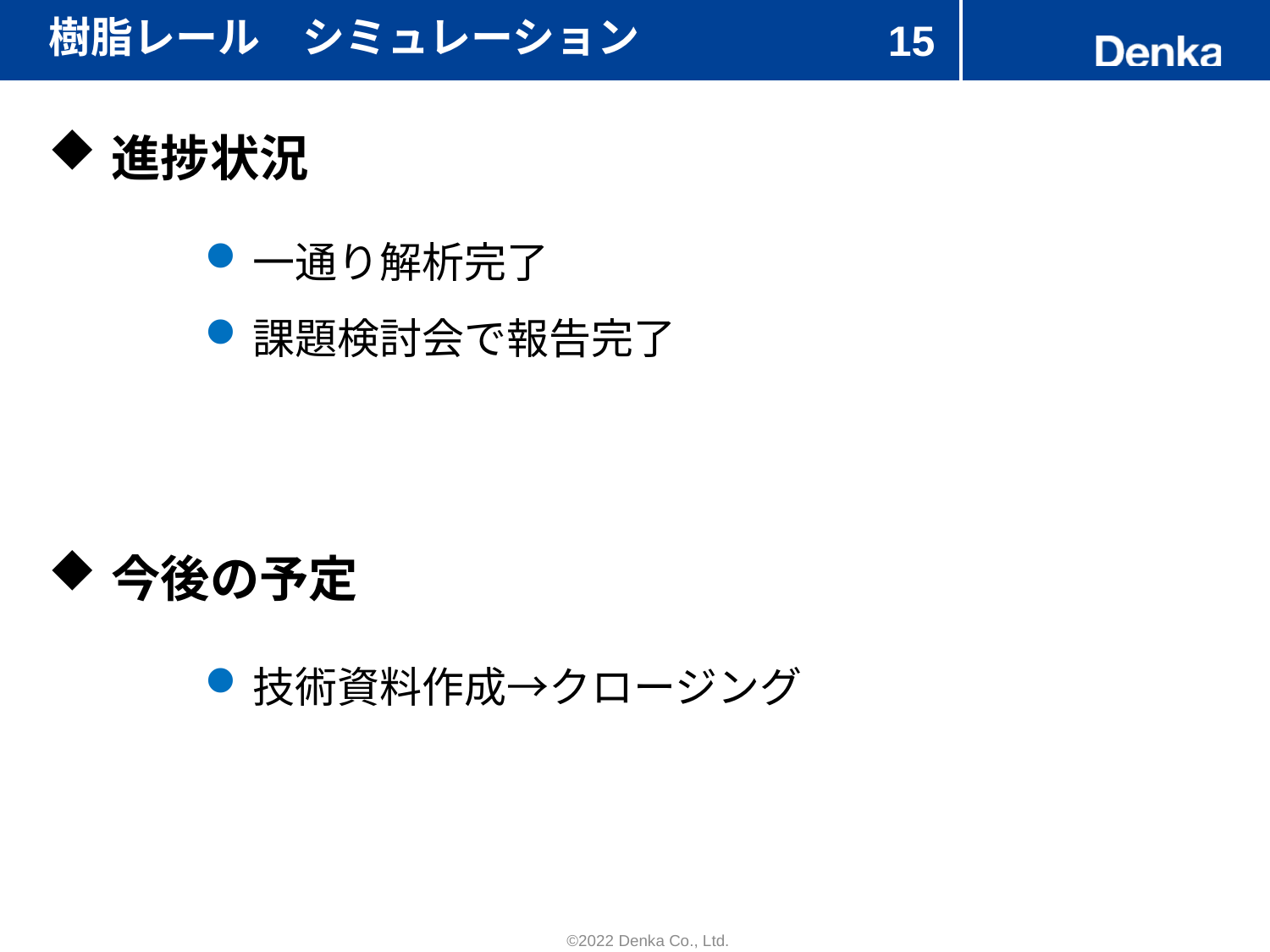

# 樹脂レール　シミュレーション
15
進捗状況
一通り解析完了
課題検討会で報告完了
今後の予定
技術資料作成→クロージング